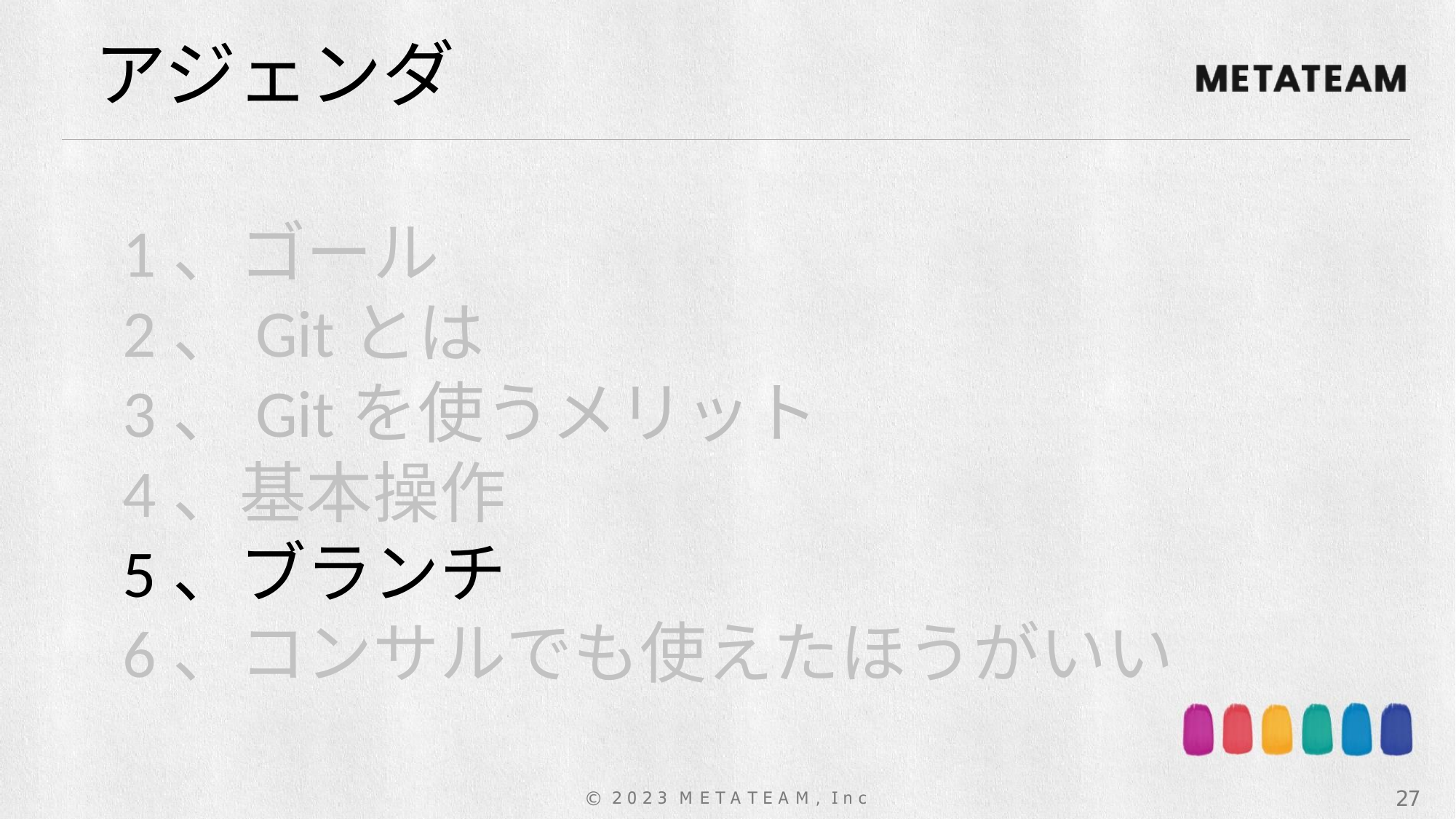

アジェンダ

1、ゴール
2、Gitとは
3、Gitを使うメリット
4、基本操作
5、ブランチ
6、コンサルでも使えたほうがいい
27
©  2 0 2 3  M E T A T E A M ,  I n c .